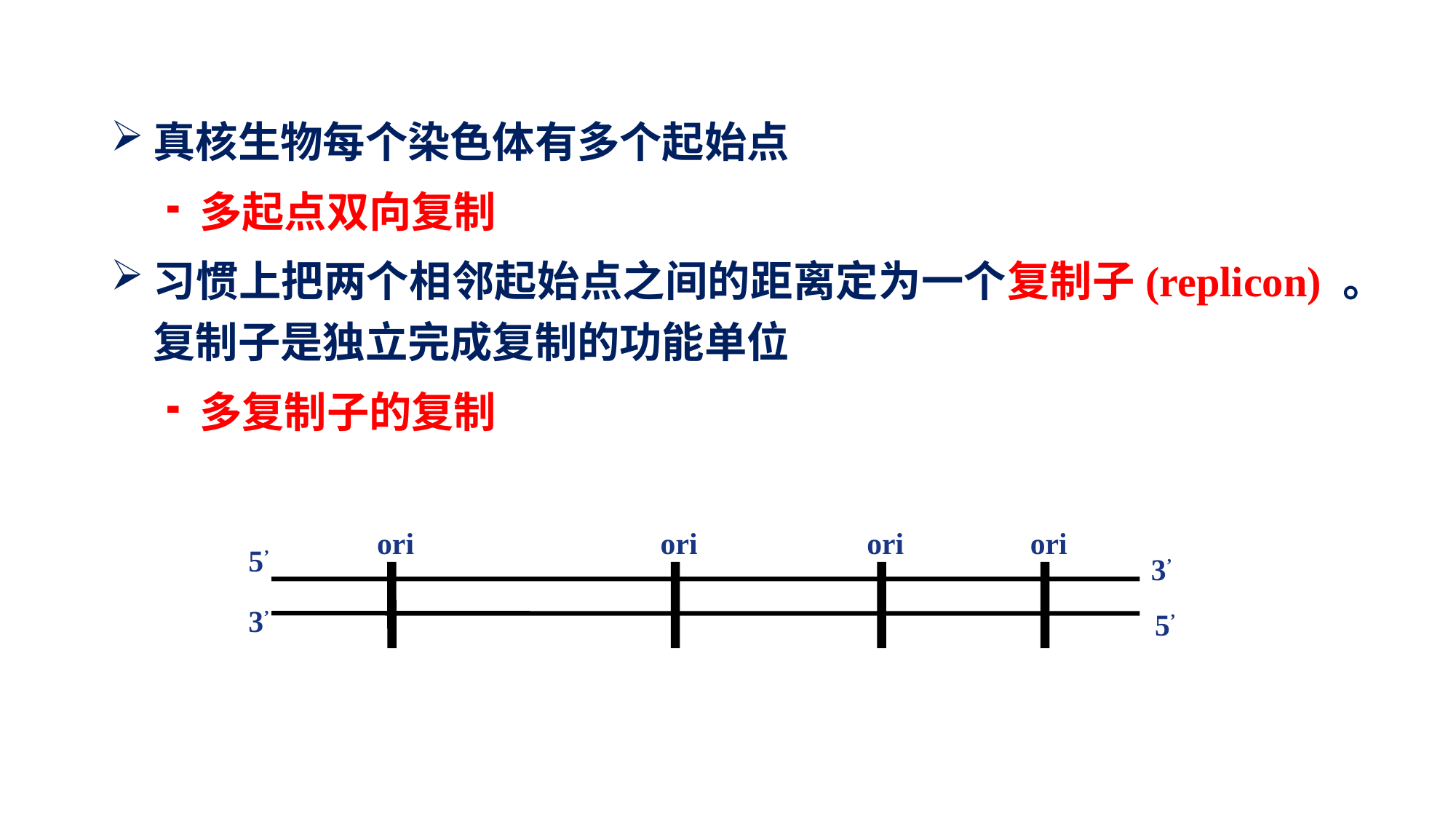

真核生物每个染色体有多个起始点
多起点双向复制
习惯上把两个相邻起始点之间的距离定为一个复制子(replicon) 。复制子是独立完成复制的功能单位
多复制子的复制
ori

ori

ori

ori

5’
3’

3’
5’